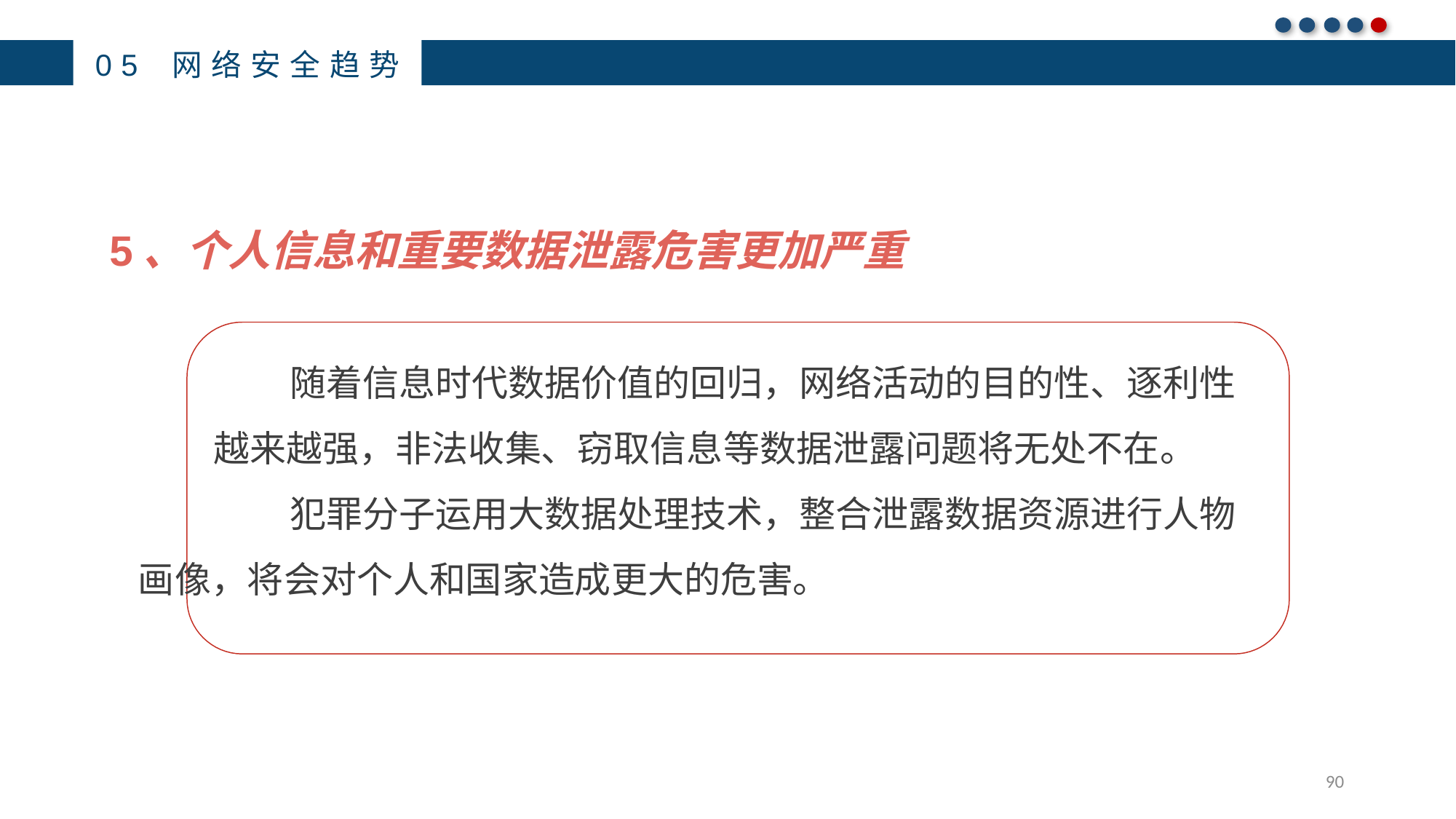

05 网络安全趋势

5、个人信息和重要数据泄露危害更加严重

随着信息时代数据价值的回归，网络活动的目的性、逐利性
越来越强，非法收集、窃取信息等数据泄露问题将无处不在。 犯罪分子运用大数据处理技术，整合泄露数据资源进行人物
画像，将会对个人和国家造成更大的危害。

90